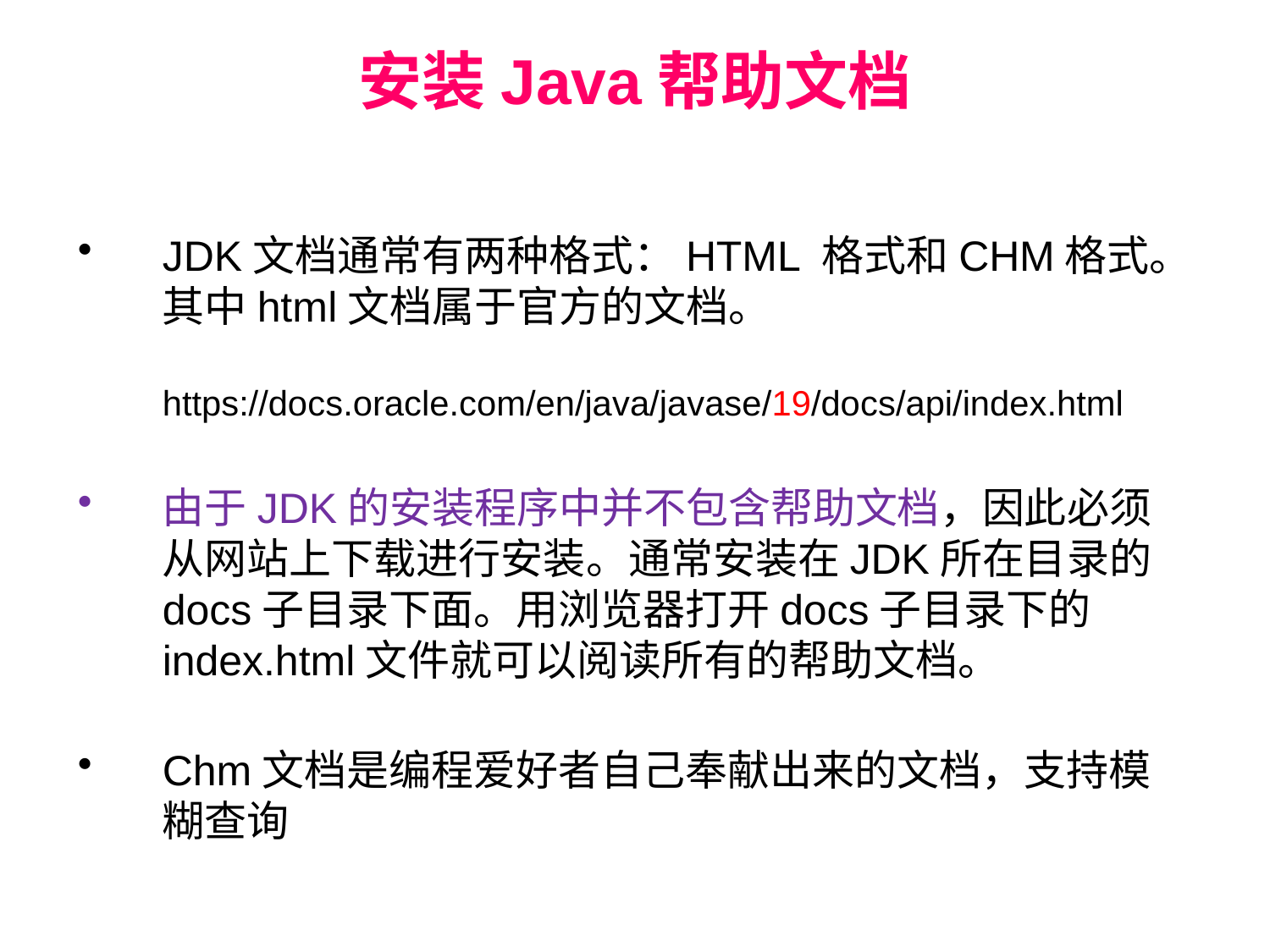

# 安装Java帮助文档

JDK文档通常有两种格式：HTML 格式和CHM格式。其中html文档属于官方的文档。
　　 https://docs.oracle.com/en/java/javase/19/docs/api/index.html

由于JDK的安装程序中并不包含帮助文档，因此必须从网站上下载进行安装。通常安装在JDK所在目录的docs子目录下面。用浏览器打开docs子目录下的index.html文件就可以阅读所有的帮助文档。
Chm文档是编程爱好者自己奉献出来的文档，支持模糊查询